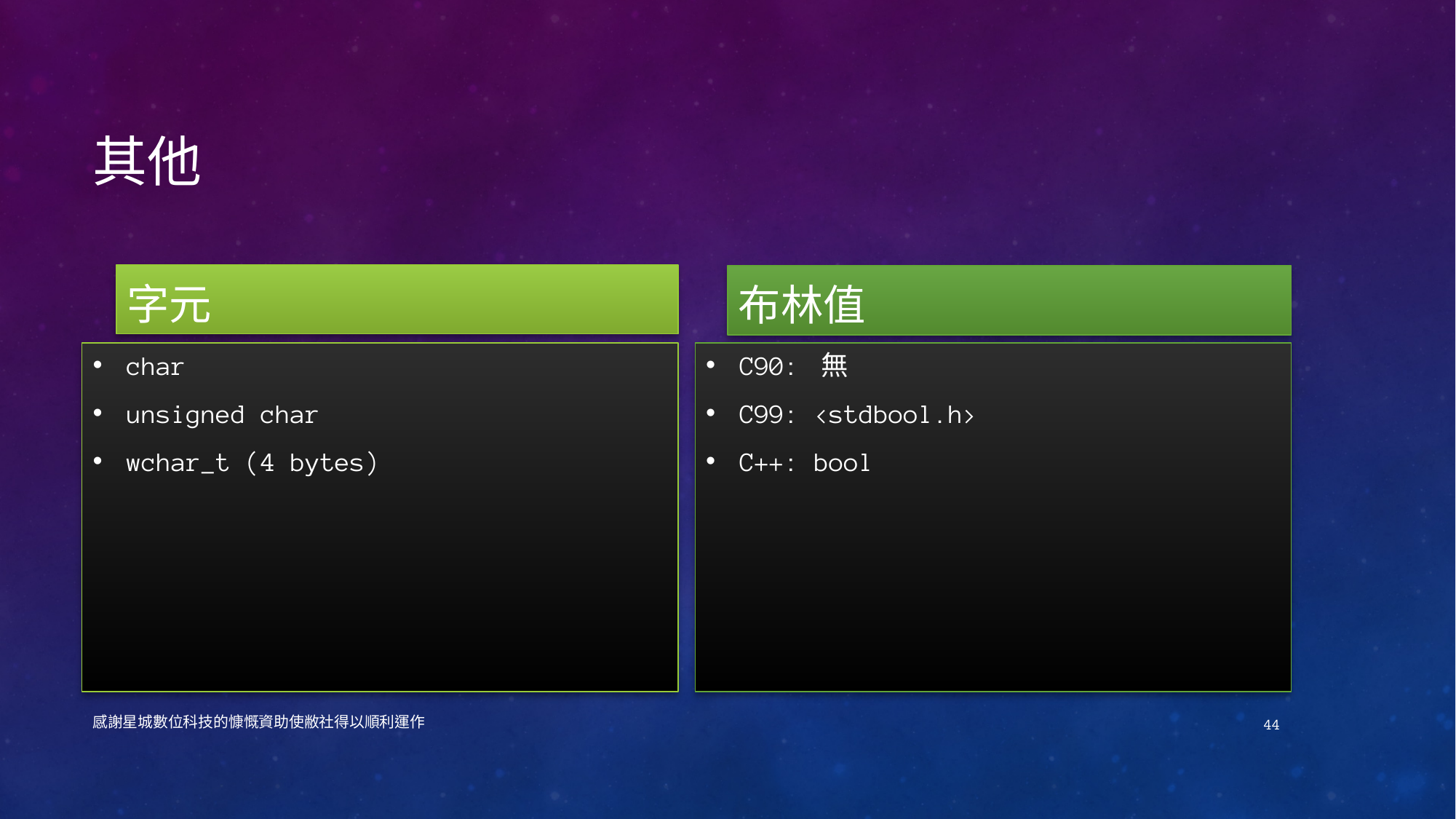

# 其他
字元
布林值
char
unsigned char
wchar_t (4 bytes)
C90: 無
C99: <stdbool.h>
C++: bool

感謝星城數位科技的慷慨資助使敝社得以順利運作
44